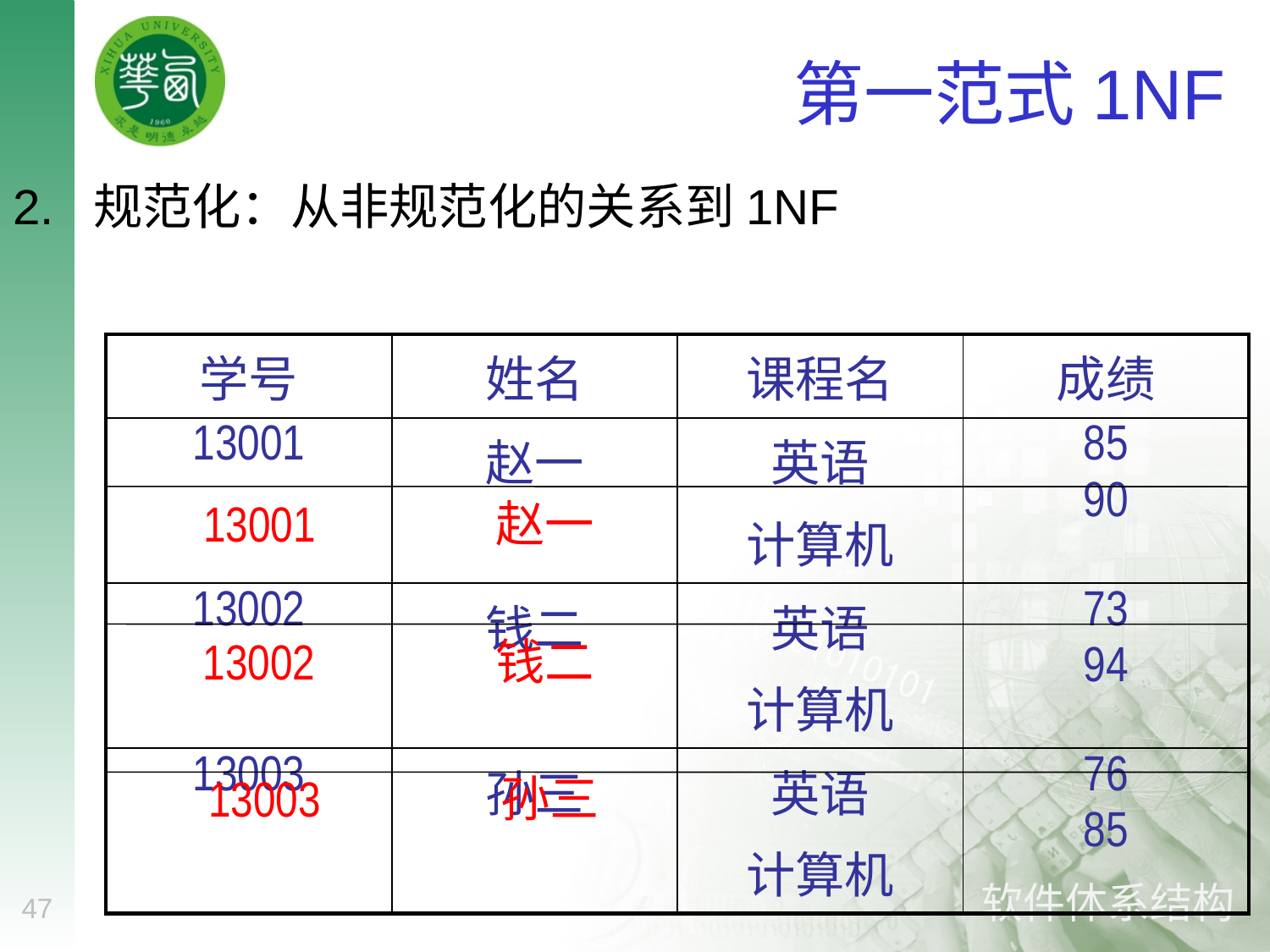

# 第一范式1NF
2.  规范化：从非规范化的关系到1NF
| 学号 | 姓名 | 课程名 | 成绩 |
| --- | --- | --- | --- |
| 13001 | 赵一 | 英语 计算机 | 85 90 |
| 13002 | 钱二 | 英语 计算机 | 73 94 |
| 13003 | 孙三 | 英语 计算机 | 76 85 |

 13001               赵一

13002               钱二
 13003               孙三

47